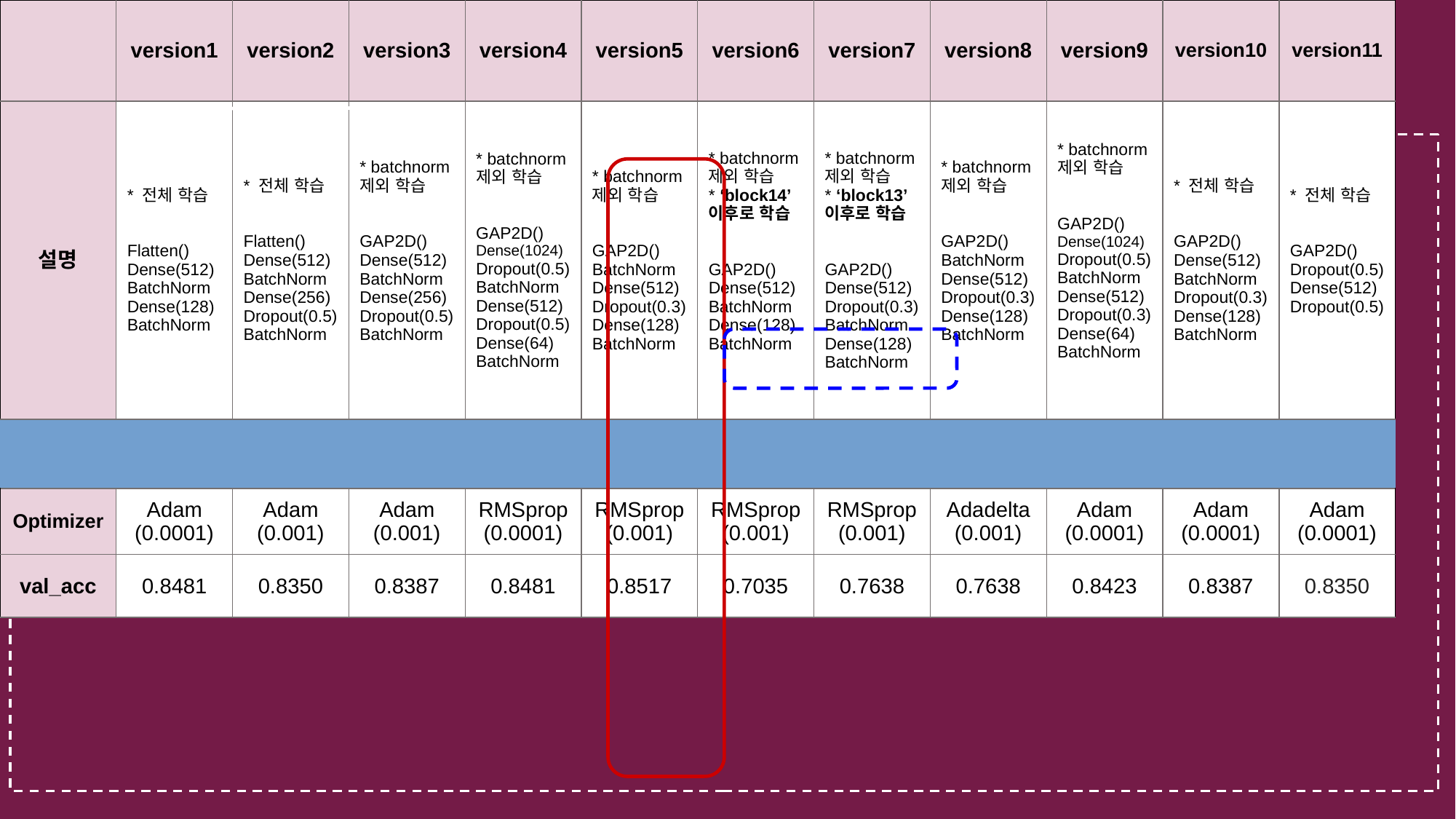

03
Xception     batch_size =32, seed = 123, epoch=30, activation = selu, loss = 'categorical_crossentropy'

|  | version1 | version2 | version3 | version4 | version5 | version6 | version7 | version8 | version9 | version10 | version11 |
| --- | --- | --- | --- | --- | --- | --- | --- | --- | --- | --- | --- |
| 설명 | \* 전체 학습 Flatten() Dense(512) BatchNorm Dense(128) BatchNorm | \* 전체 학습 Flatten() Dense(512) BatchNorm Dense(256) Dropout(0.5) BatchNorm | \* batchnorm 제외 학습 GAP2D() Dense(512) BatchNorm Dense(256) Dropout(0.5) BatchNorm | \* batchnorm 제외 학습 GAP2D() Dense(1024) Dropout(0.5) BatchNorm Dense(512) Dropout(0.5) Dense(64) BatchNorm | \* batchnorm 제외 학습 GAP2D() BatchNorm Dense(512) Dropout(0.3) Dense(128) BatchNorm | \* batchnorm 제외 학습 \* ‘block14’ 이후로 학습 GAP2D() Dense(512) BatchNorm Dense(128) BatchNorm | \* batchnorm 제외 학습 \* ‘block13’ 이후로 학습 GAP2D() Dense(512) Dropout(0.3) BatchNorm Dense(128) BatchNorm | \* batchnorm 제외 학습 GAP2D() BatchNorm Dense(512) Dropout(0.3) Dense(128) BatchNorm | \* batchnorm 제외 학습 GAP2D() Dense(1024) Dropout(0.5) BatchNorm Dense(512) Dropout(0.3) Dense(64) BatchNorm | \* 전체 학습 GAP2D() Dense(512) BatchNorm Dropout(0.3) Dense(128) BatchNorm | \* 전체 학습 GAP2D() Dropout(0.5) Dense(512) Dropout(0.5) |
|  |  |  |  |  |  |  |  |  |  |  |  |
| Optimizer | Adam (0.0001) | Adam (0.001) | Adam (0.001) | RMSprop (0.0001) | RMSprop (0.001) | RMSprop (0.001) | RMSprop (0.001) | Adadelta (0.001) | Adam (0.0001) | Adam (0.0001) | Adam (0.0001) |
| val\_acc | 0.8481 | 0.8350 | 0.8387 | 0.8481 | 0.8517 | 0.7035 | 0.7638 | 0.7638 | 0.8423 | 0.8387 | 0.8350 |
| val\_loss | 0.6499 | 0.6008 | 0.6524 | 0.6210 | 0.6321 | 1.1363 | 0.8924 | 0.8924 | 0.6447 | 0.6192 | 0.6449 |